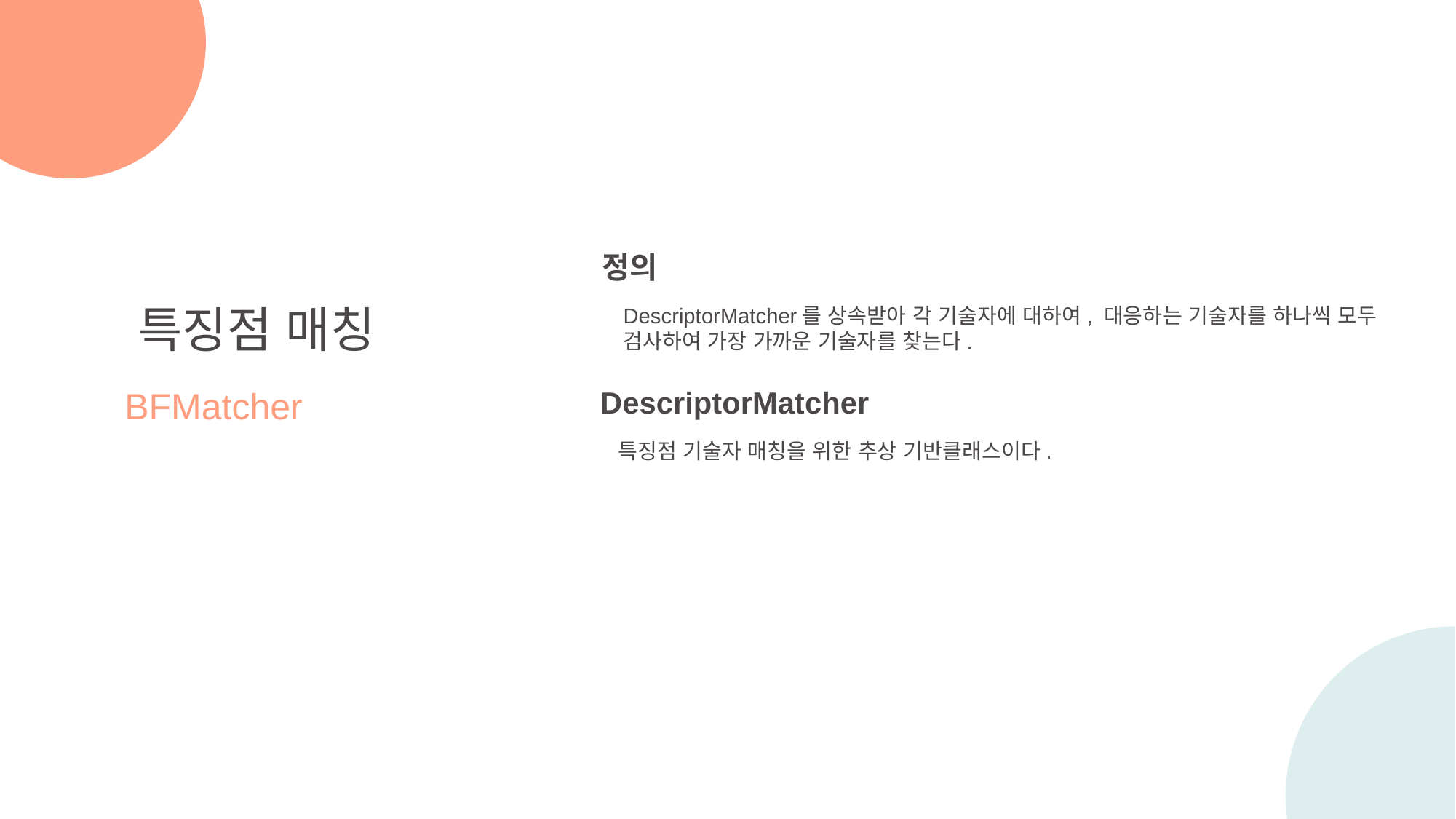

정의
DescriptorMatcher를 상속받아 각 기술자에 대하여, 대응하는 기술자를 하나씩 모두
검사하여 가장 가까운 기술자를 찾는다.
특징점 매칭
BFMatcher
DescriptorMatcher
특징점 기술자 매칭을 위한 추상 기반클래스이다.